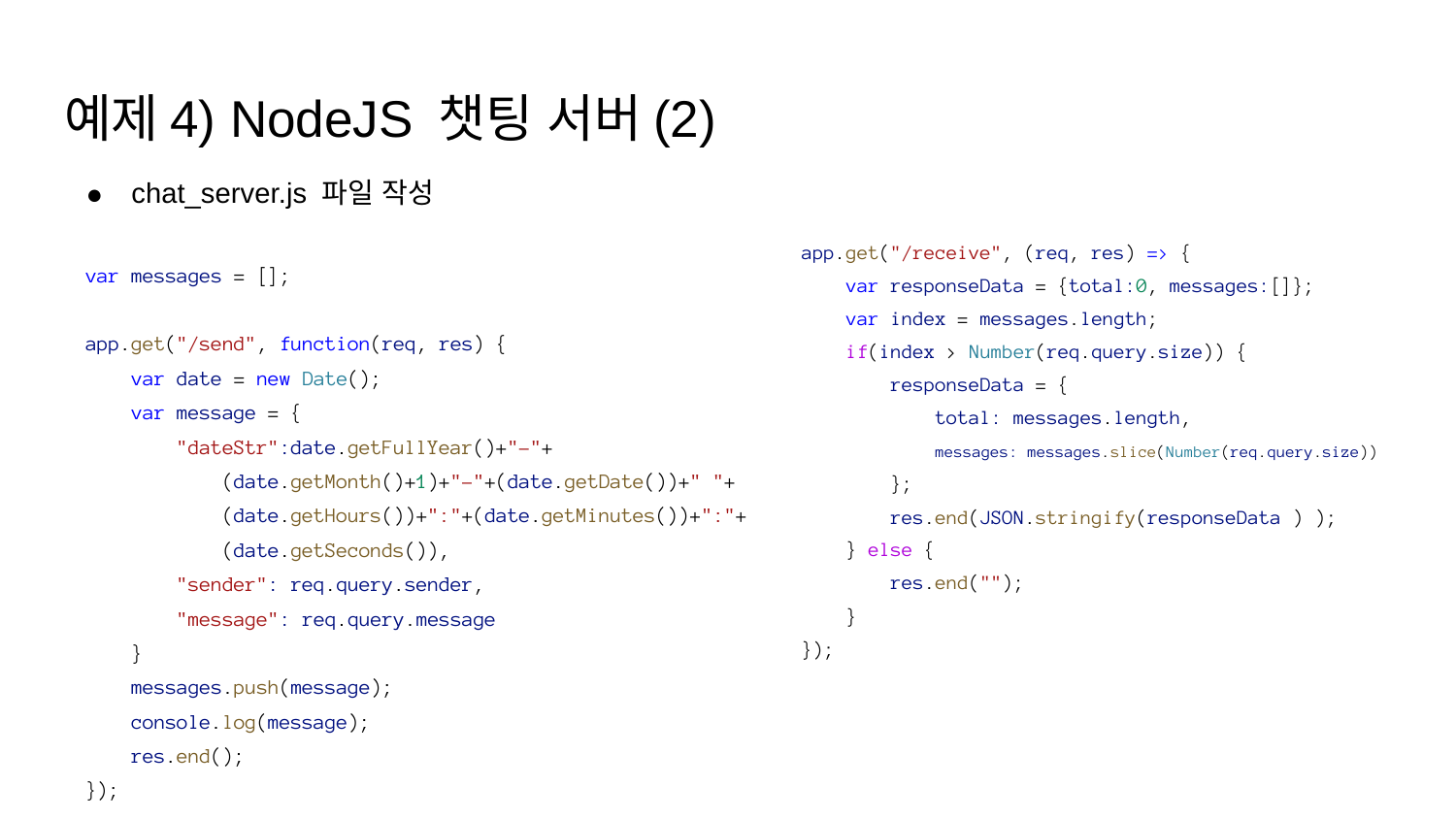

# 예제4) NodeJS 챗팅 서버(2)
chat_server.js 파일 작성
app.get("/receive", (req, res) => {
    var responseData = {total:0, messages:[]};
    var index = messages.length;
    if(index > Number(req.query.size)) {
        responseData = {
            total: messages.length,
            messages: messages.slice(Number(req.query.size))
        };
        res.end(JSON.stringify(responseData ) );
    } else {
        res.end("");
    }
});

var messages = [];

app.get("/send", function(req, res) {
    var date = new Date();
    var message = {
        "dateStr":date.getFullYear()+"-"+
            (date.getMonth()+1)+"-"+(date.getDate())+" "+
            (date.getHours())+":"+(date.getMinutes())+":"+
            (date.getSeconds()),
        "sender": req.query.sender,
        "message": req.query.message
    }
    messages.push(message);
    console.log(message);
    res.end();
});